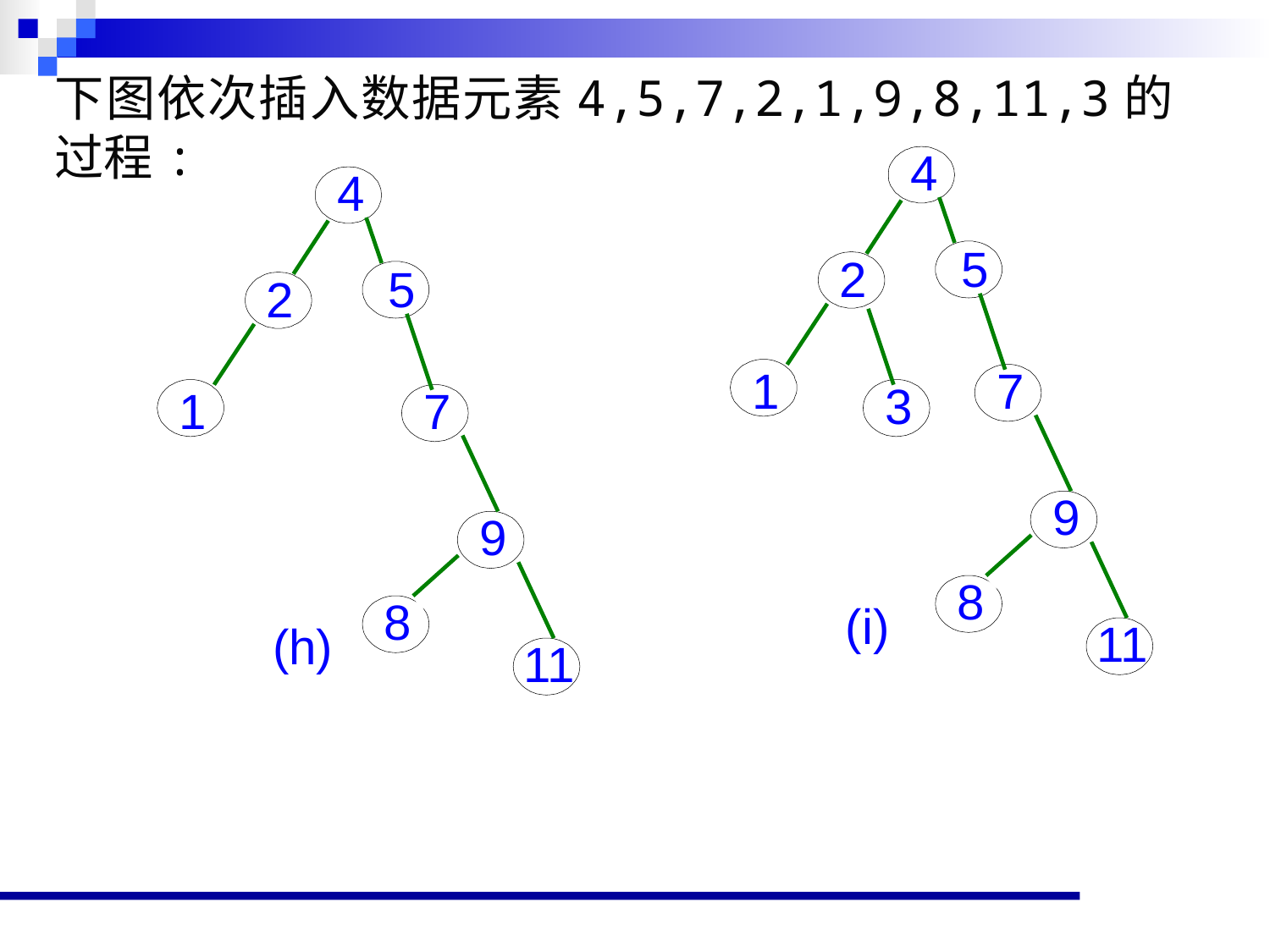

下图依次插入数据元素4,5,7,2,1,9,8,11,3的过程:
4

4

5

2

5

2

1
7

3

1
7

9

9

8

8
(i)

11
(h)

11